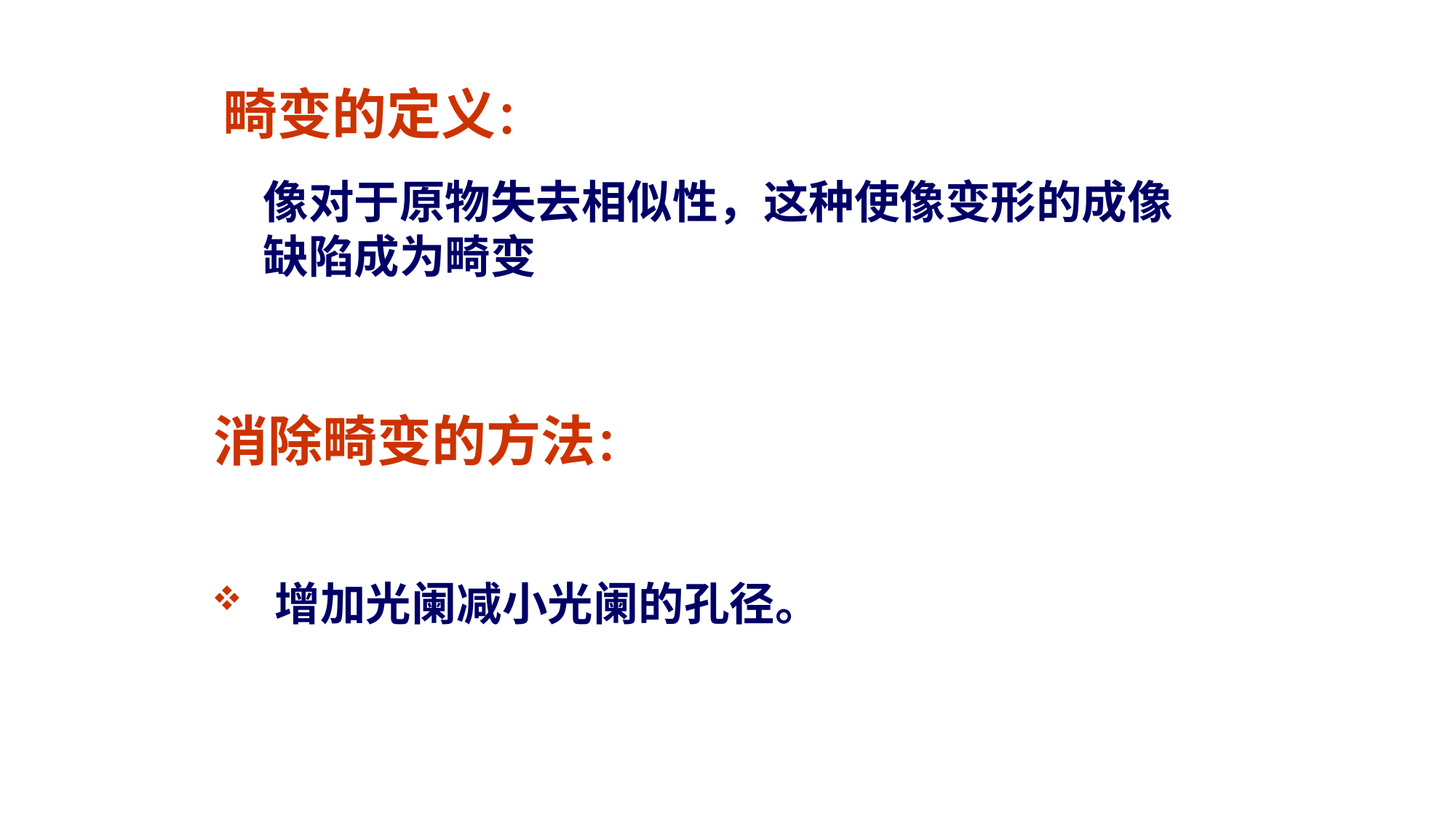

畸变的定义：
像对于原物失去相似性，这种使像变形的成像缺陷成为畸变
消除畸变的方法：
  增加光阑减小光阑的孔径。